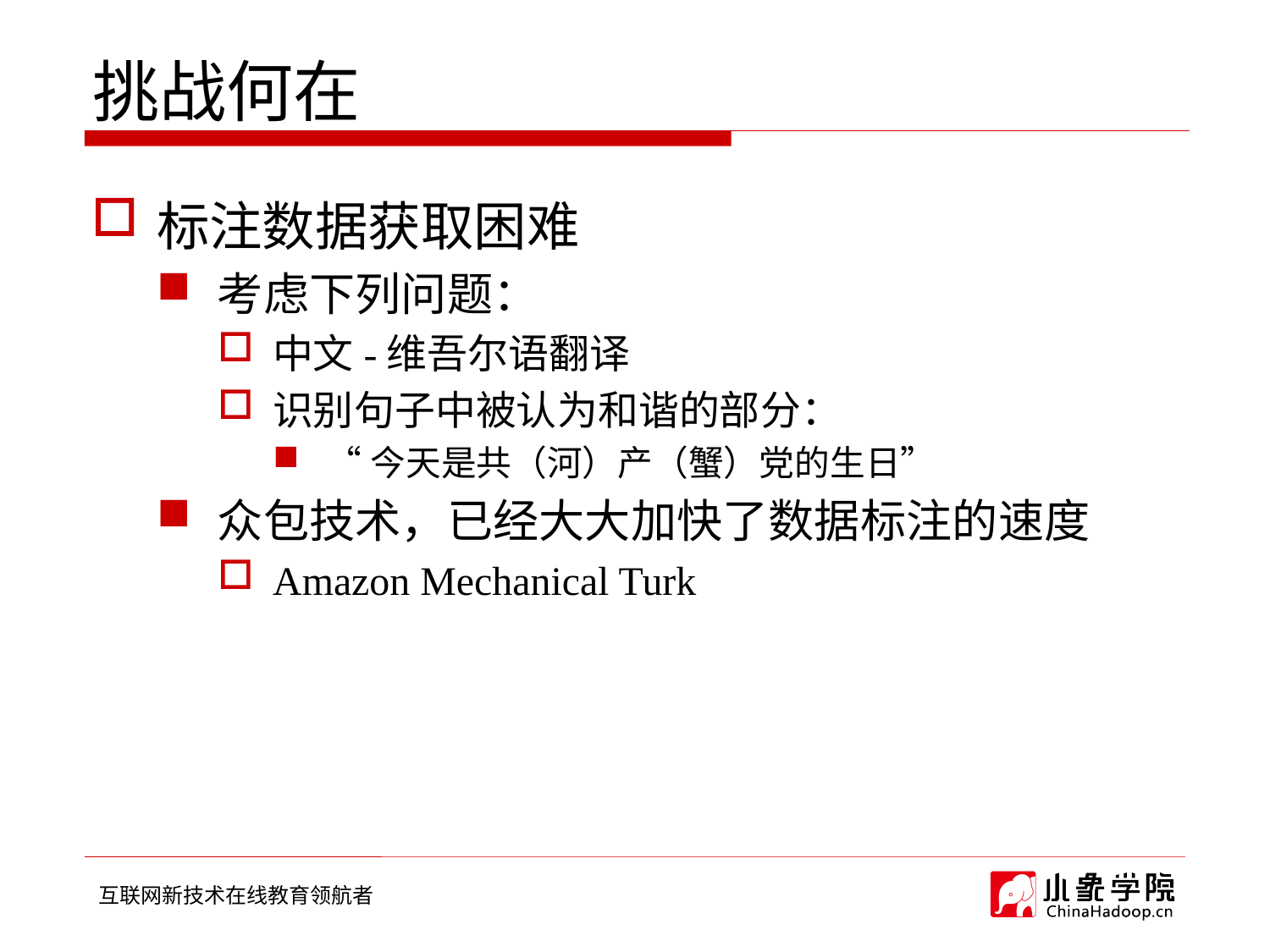

# 挑战何在
标注数据获取困难
考虑下列问题：
中文-维吾尔语翻译
识别句子中被认为和谐的部分：
“今天是共（河）产（蟹）党的生日”
众包技术，已经大大加快了数据标注的速度
Amazon Mechanical Turk